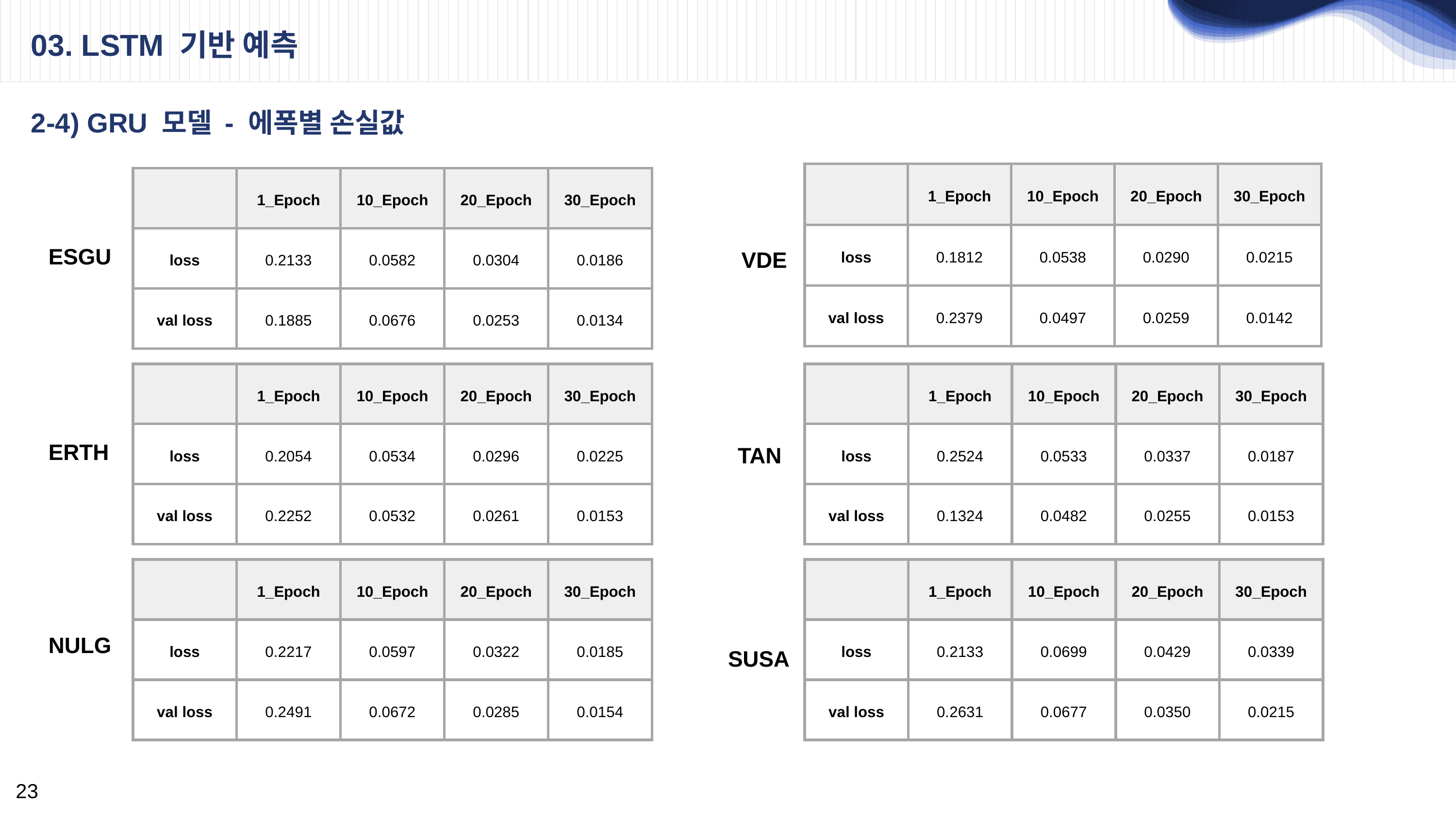

03. LSTM 기반 예측
2-4) GRU 모델 - 에폭별 손실값
|  | 1\_Epoch | 10\_Epoch | 20\_Epoch | 30\_Epoch |
| --- | --- | --- | --- | --- |
| loss | 0.1812 | 0.0538 | 0.0290 | 0.0215 |
| val loss | 0.2379 | 0.0497 | 0.0259 | 0.0142 |
|  | 1\_Epoch | 10\_Epoch | 20\_Epoch | 30\_Epoch |
| --- | --- | --- | --- | --- |
| loss | 0.2133 | 0.0582 | 0.0304 | 0.0186 |
| val loss | 0.1885 | 0.0676 | 0.0253 | 0.0134 |
ESGU
VDE
|  | 1\_Epoch | 10\_Epoch | 20\_Epoch | 30\_Epoch |
| --- | --- | --- | --- | --- |
| loss | 0.2054 | 0.0534 | 0.0296 | 0.0225 |
| val loss | 0.2252 | 0.0532 | 0.0261 | 0.0153 |
|  | 1\_Epoch | 10\_Epoch | 20\_Epoch | 30\_Epoch |
| --- | --- | --- | --- | --- |
| loss | 0.2524 | 0.0533 | 0.0337 | 0.0187 |
| val loss | 0.1324 | 0.0482 | 0.0255 | 0.0153 |
ERTH
TAN
|  | 1\_Epoch | 10\_Epoch | 20\_Epoch | 30\_Epoch |
| --- | --- | --- | --- | --- |
| loss | 0.2217 | 0.0597 | 0.0322 | 0.0185 |
| val loss | 0.2491 | 0.0672 | 0.0285 | 0.0154 |
|  | 1\_Epoch | 10\_Epoch | 20\_Epoch | 30\_Epoch |
| --- | --- | --- | --- | --- |
| loss | 0.2133 | 0.0699 | 0.0429 | 0.0339 |
| val loss | 0.2631 | 0.0677 | 0.0350 | 0.0215 |
NULG
SUSA
23